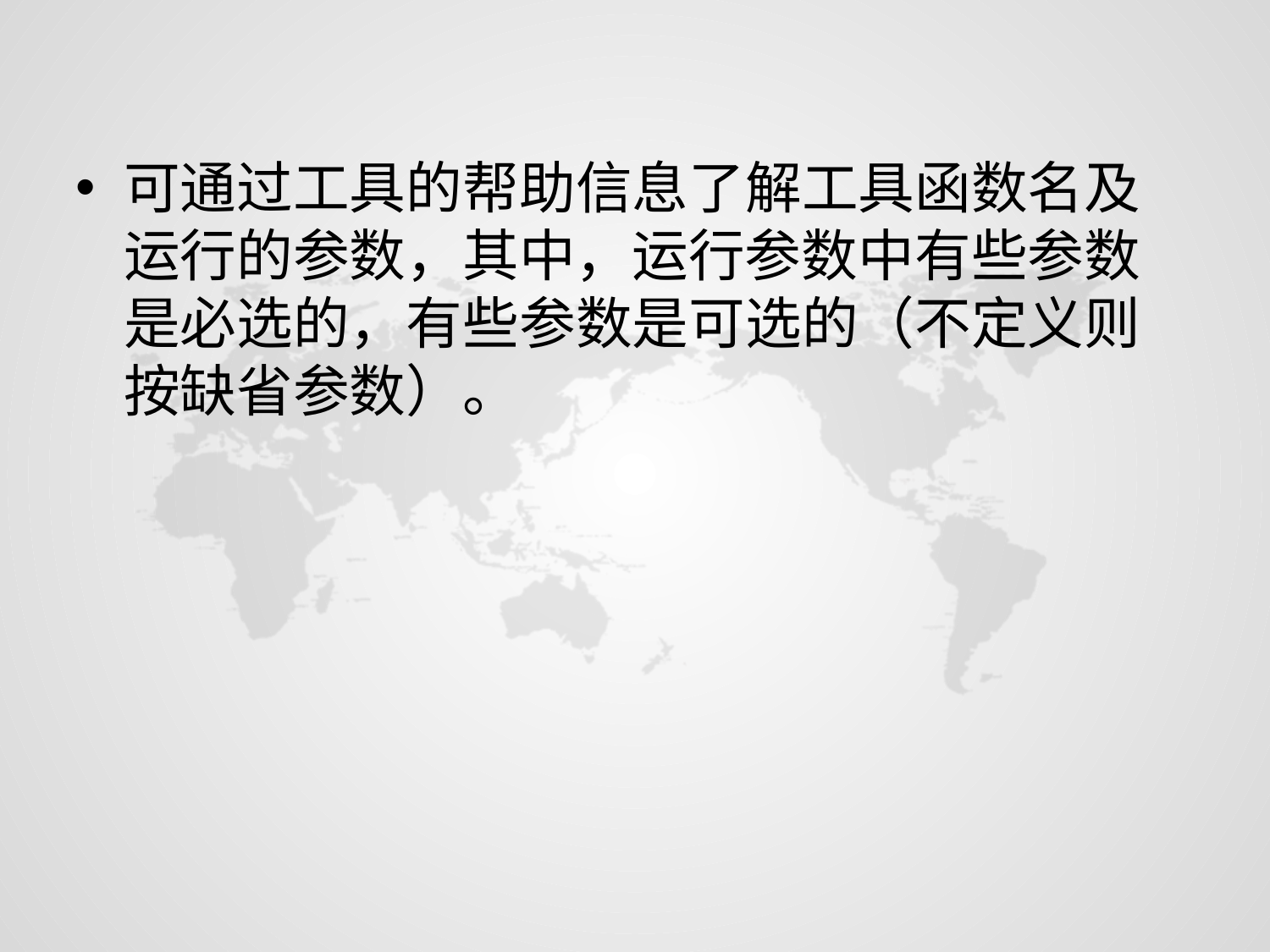

可通过工具的帮助信息了解工具函数名及运行的参数，其中，运行参数中有些参数是必选的，有些参数是可选的（不定义则按缺省参数）。